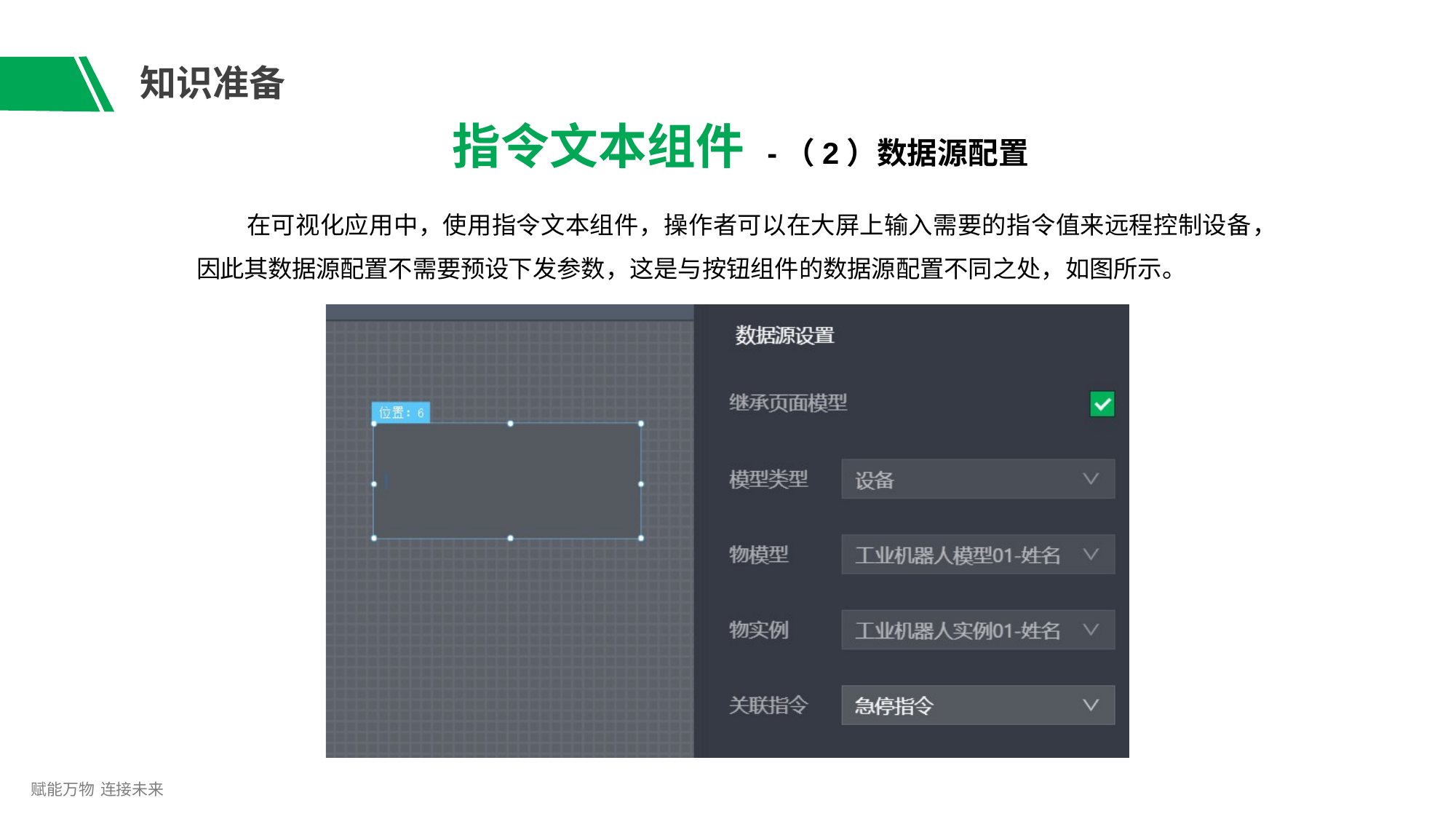

# 知识准备
指令文本组件 -（2）数据源配置
在可视化应用中，使用指令文本组件，操作者可以在大屏上输入需要的指令值来远程控制设备，
因此其数据源配置不需要预设下发参数，这是与按钮组件的数据源配置不同之处，如图所示。

赋能万物 连接未来